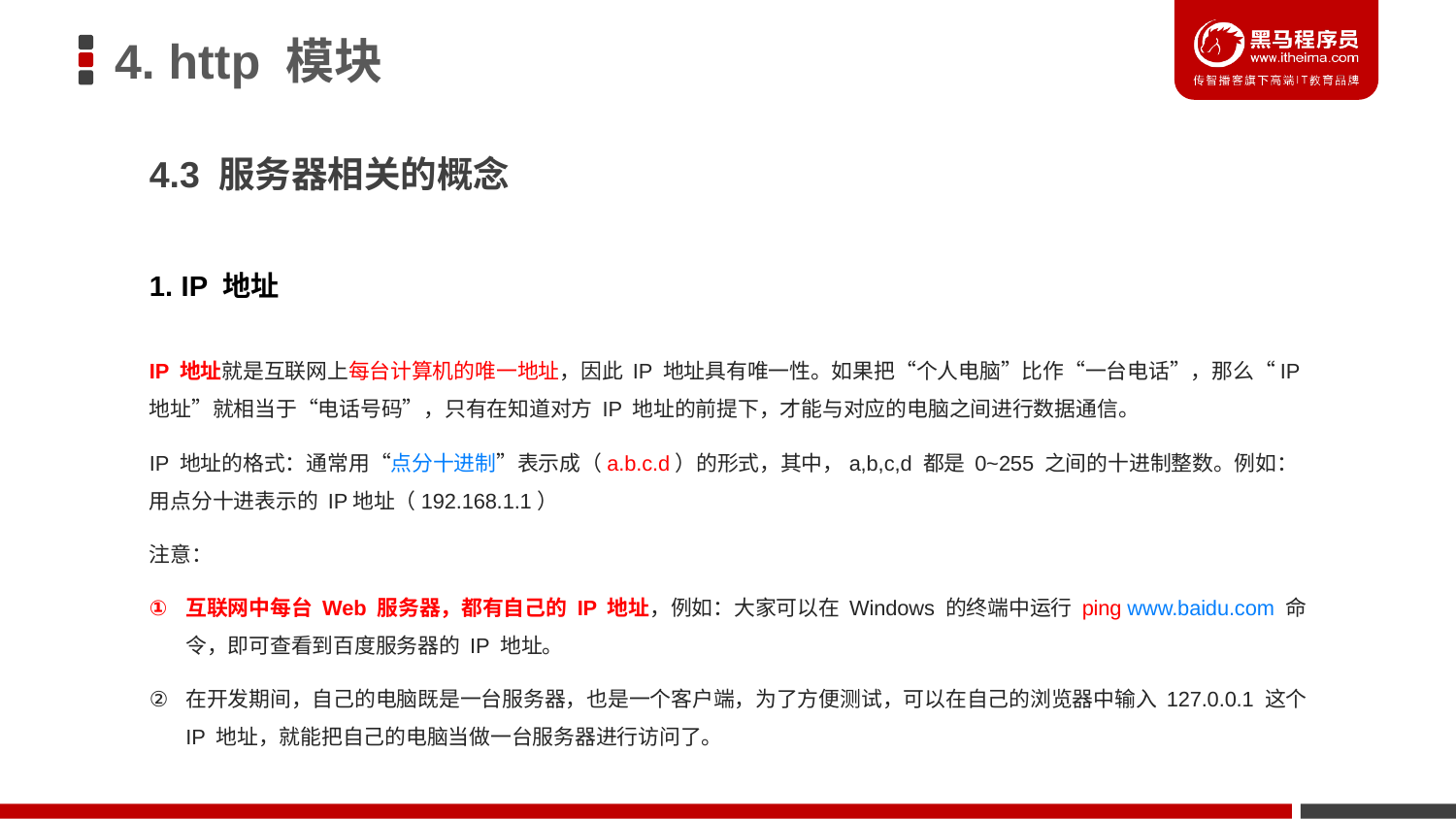

# 4. http 模块
4.3 服务器相关的概念
1. IP 地址
IP 地址就是互联网上每台计算机的唯一地址，因此 IP 地址具有唯一性。如果把“个人电脑”比作“一台电话”，那么“IP地址”就相当于“电话号码”，只有在知道对方 IP 地址的前提下，才能与对应的电脑之间进行数据通信。
IP 地址的格式：通常用“点分十进制”表示成（a.b.c.d）的形式，其中，a,b,c,d 都是 0~255 之间的十进制整数。例如：用点分十进表示的 IP地址（192.168.1.1）
注意：
互联网中每台 Web 服务器，都有自己的 IP 地址，例如：大家可以在 Windows 的终端中运行 ping www.baidu.com 命令，即可查看到百度服务器的 IP 地址。
在开发期间，自己的电脑既是一台服务器，也是一个客户端，为了方便测试，可以在自己的浏览器中输入 127.0.0.1 这个 IP 地址，就能把自己的电脑当做一台服务器进行访问了。